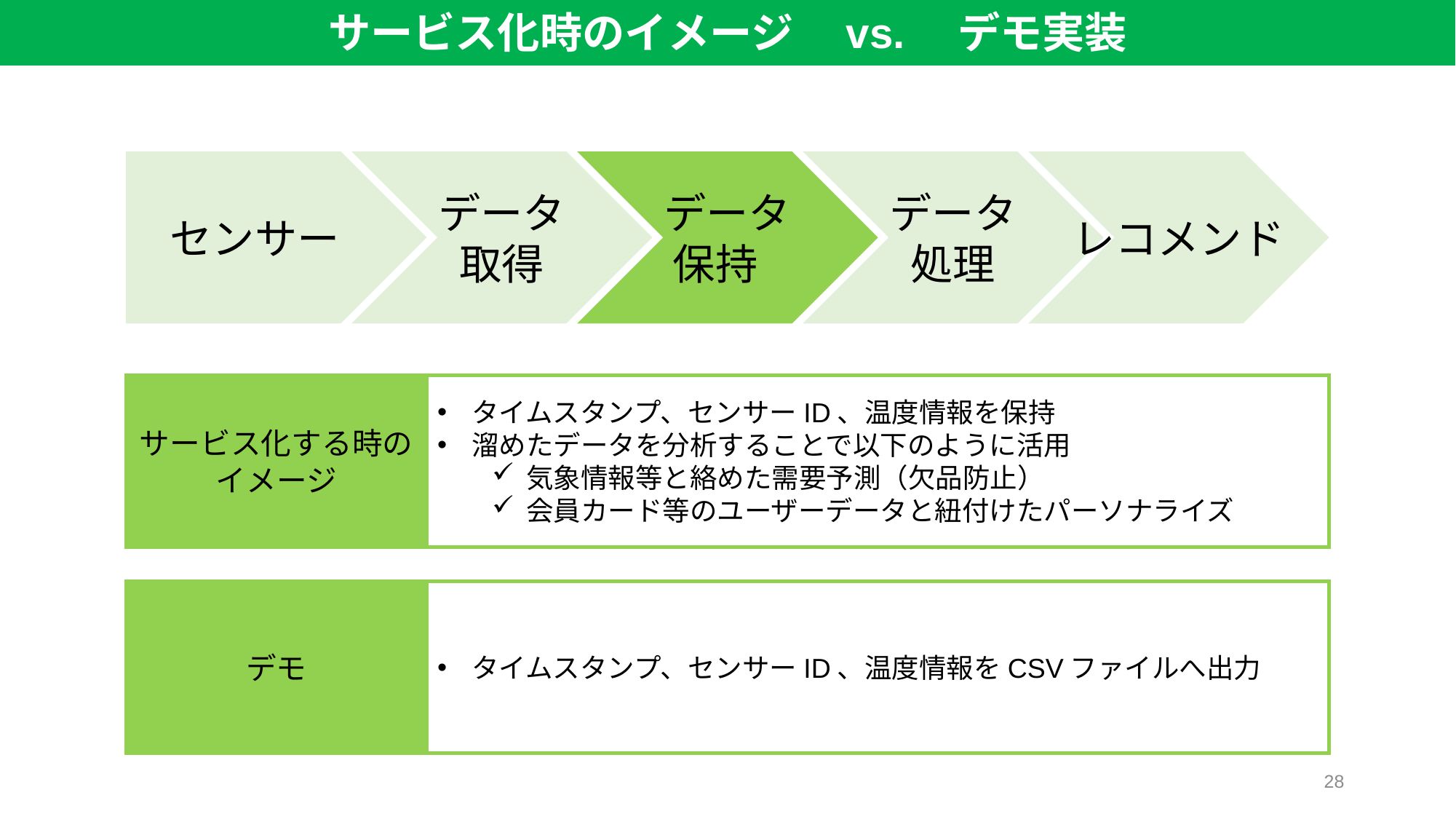

サービス化時のイメージ　vs.　デモ実装
センサー
データ
取得
データ
保持
データ
処理
レコメンド
サービス化する時の
イメージ
タイムスタンプ、センサーID、温度情報を保持
溜めたデータを分析することで以下のように活用
気象情報等と絡めた需要予測（欠品防止）
会員カード等のユーザーデータと紐付けたパーソナライズ
デモ
タイムスタンプ、センサーID、温度情報をCSVファイルへ出力
28